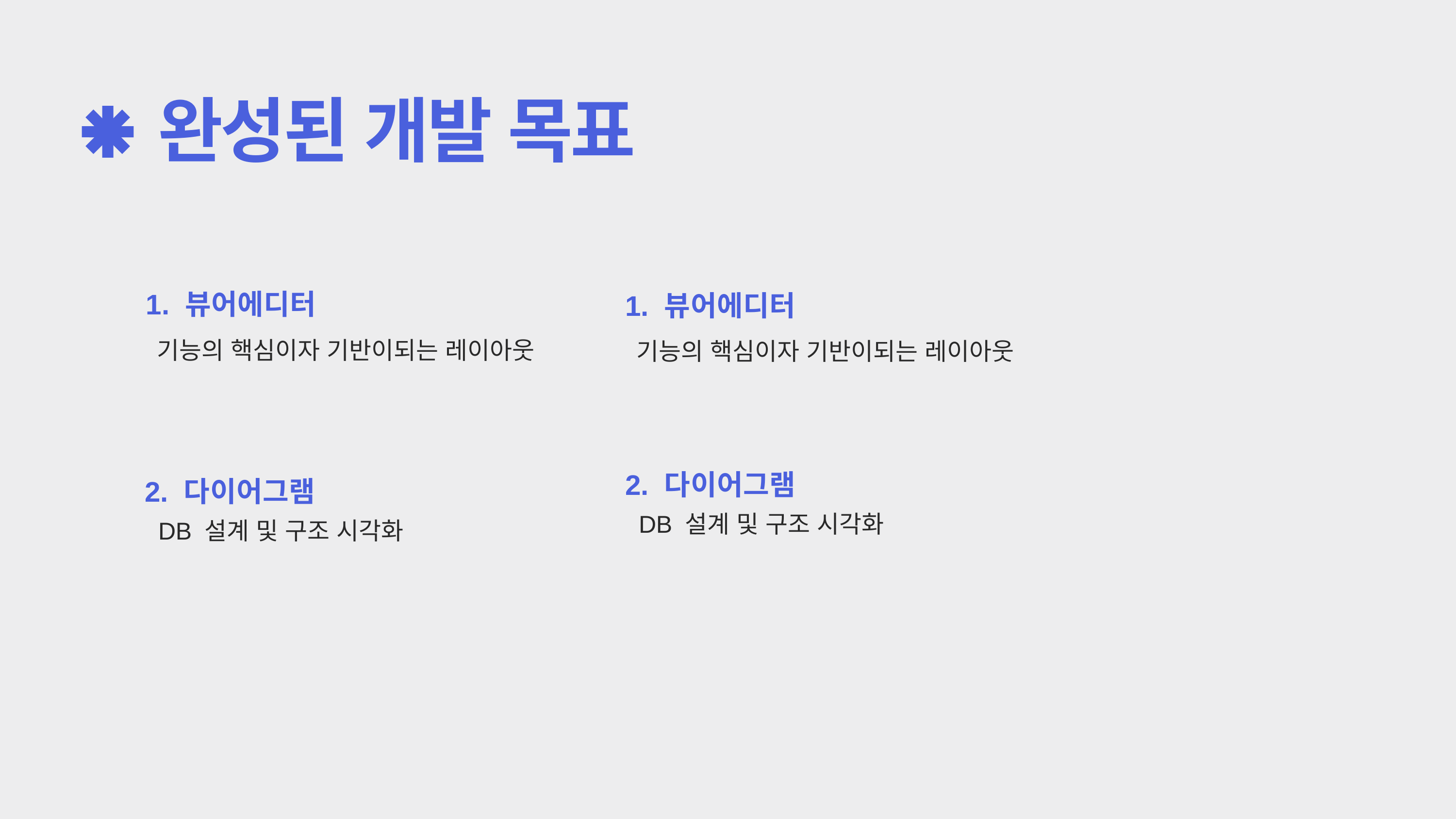

완성된 개발 목표

1. 뷰어에디터
 기능의 핵심이자 기반이되는 레이아웃
1. 뷰어에디터
 기능의 핵심이자 기반이되는 레이아웃
2. 다이어그램
  DB 설계 및 구조 시각화
2. 다이어그램
  DB 설계 및 구조 시각화